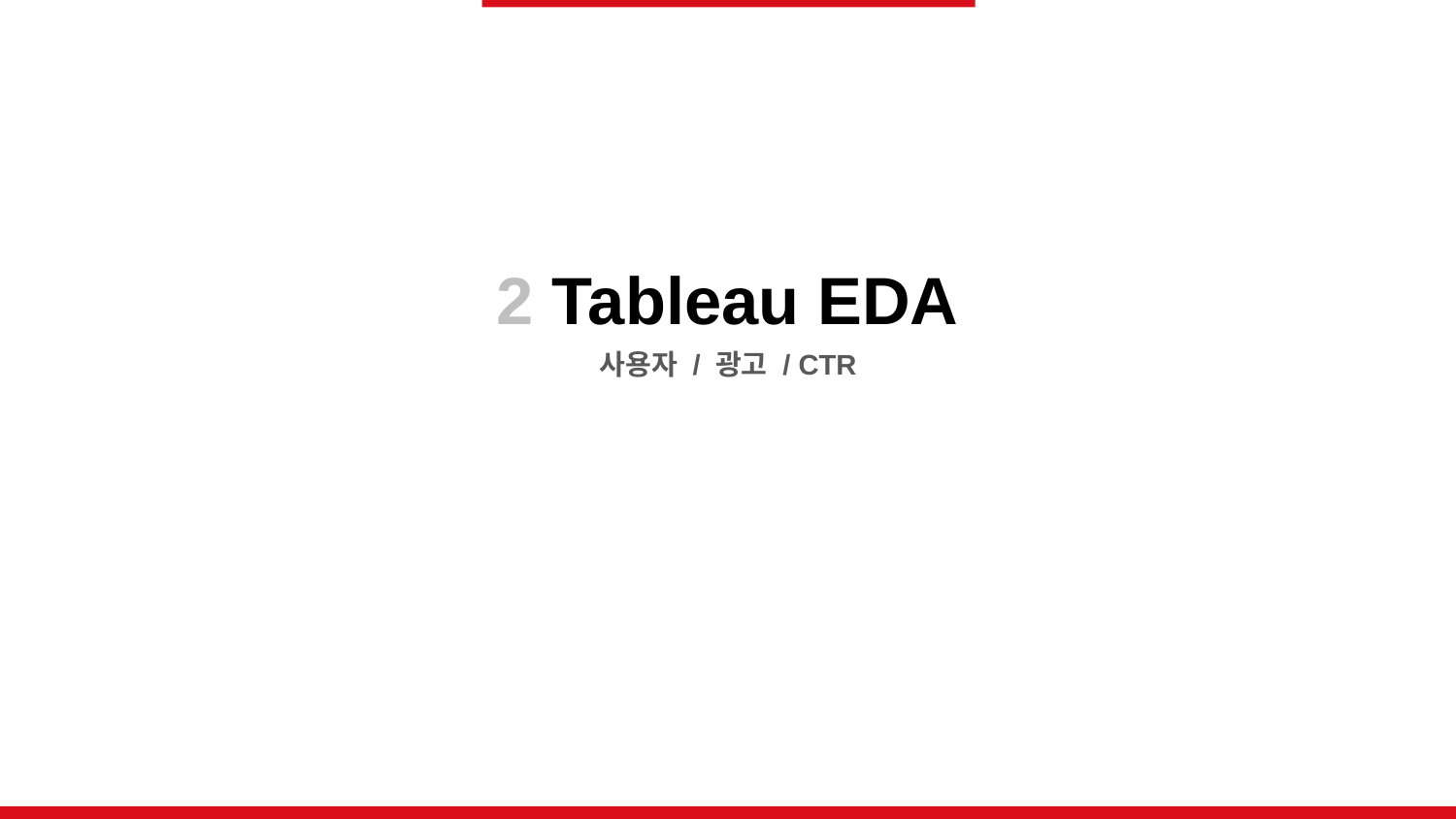

2 Tableau EDA
사용자 / 광고 / CTR